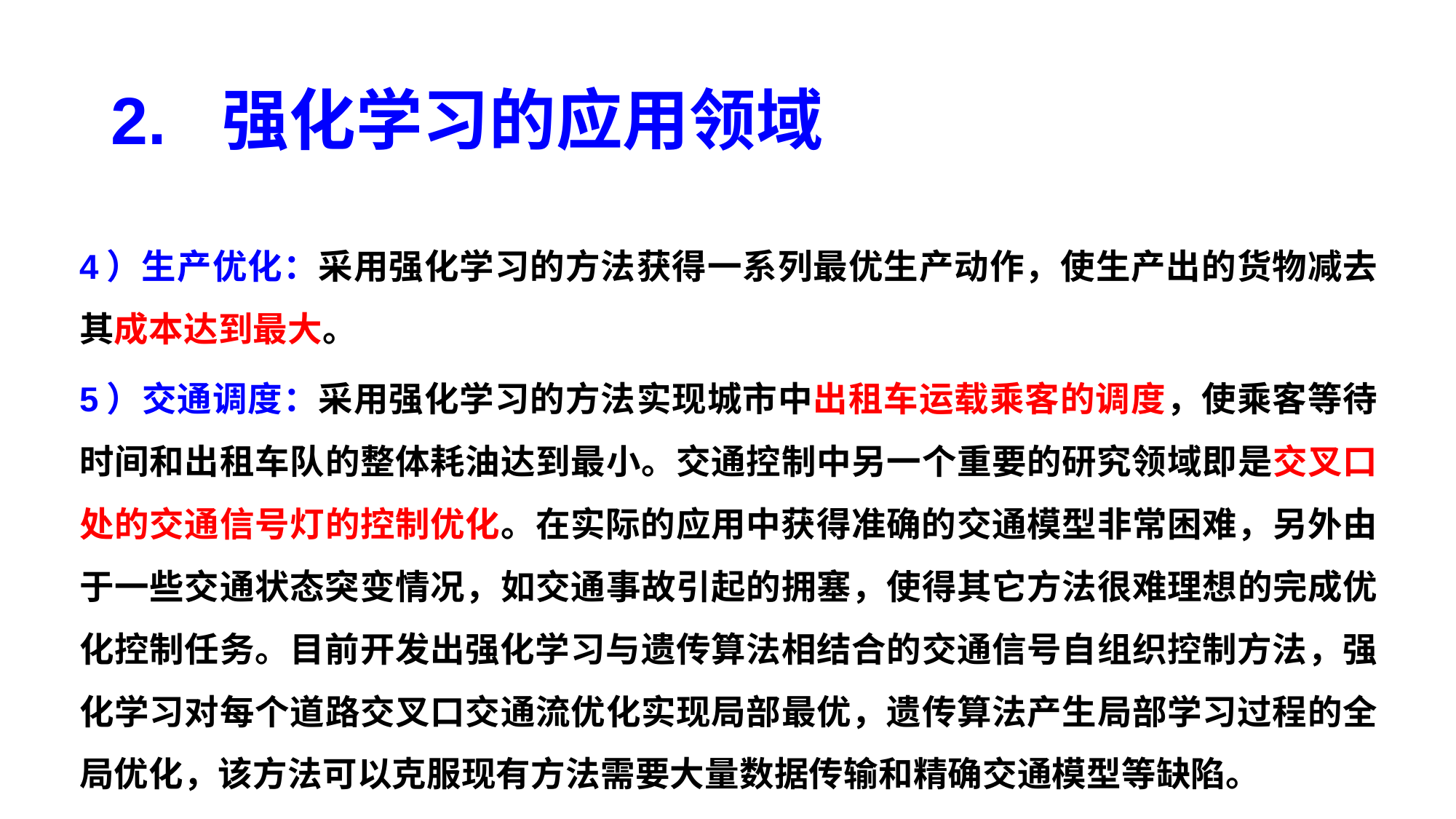

# 2. 强化学习的应用领域
4）生产优化：采用强化学习的方法获得一系列最优生产动作，使生产出的货物减去其成本达到最大。
5）交通调度：采用强化学习的方法实现城市中出租车运载乘客的调度，使乘客等待时间和出租车队的整体耗油达到最小。交通控制中另一个重要的研究领域即是交叉口处的交通信号灯的控制优化。在实际的应用中获得准确的交通模型非常困难，另外由于一些交通状态突变情况，如交通事故引起的拥塞，使得其它方法很难理想的完成优化控制任务。目前开发出强化学习与遗传算法相结合的交通信号自组织控制方法，强化学习对每个道路交叉口交通流优化实现局部最优，遗传算法产生局部学习过程的全局优化，该方法可以克服现有方法需要大量数据传输和精确交通模型等缺陷。